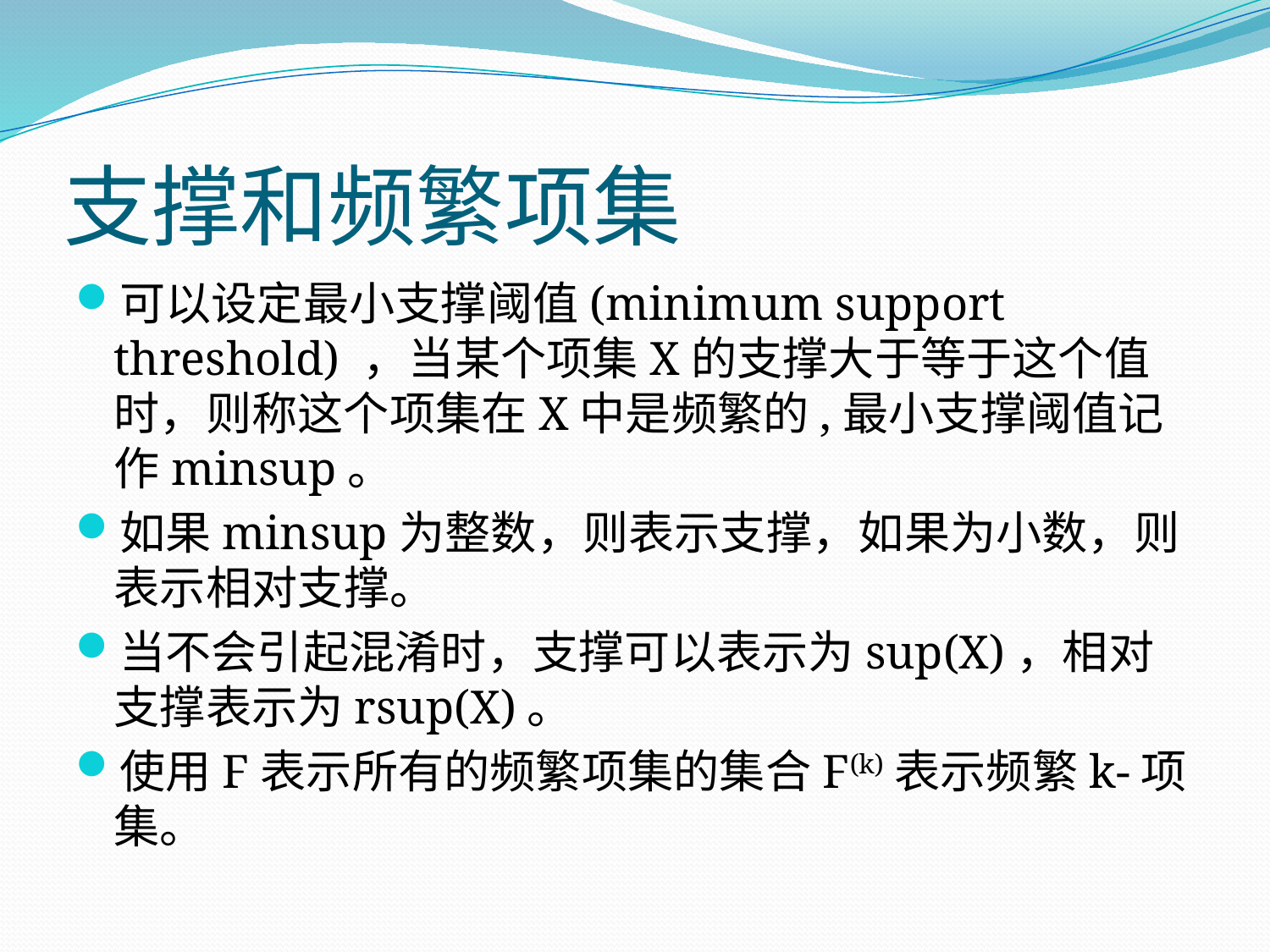

# 支撑和频繁项集
可以设定最小支撑阈值(minimum support threshold) ，当某个项集X的支撑大于等于这个值时，则称这个项集在X中是频繁的,最小支撑阈值记作minsup。
如果minsup为整数，则表示支撑，如果为小数，则表示相对支撑。
当不会引起混淆时，支撑可以表示为sup(X)，相对支撑表示为rsup(X)。
使用F表示所有的频繁项集的集合F(k)表示频繁k-项集。